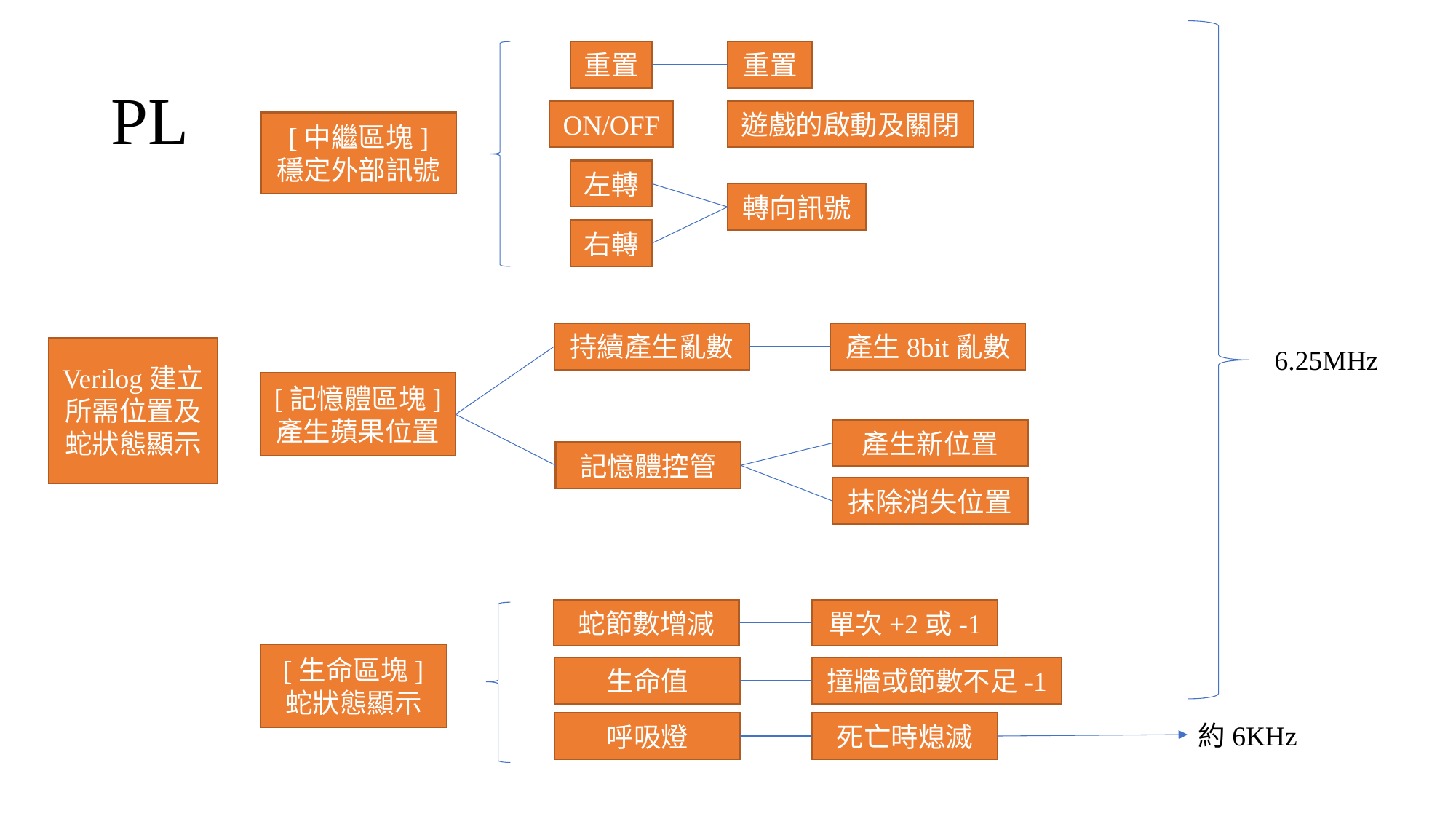

重置
重置
# PL
遊戲的啟動及關閉
ON/OFF
[中繼區塊]
穩定外部訊號
左轉
轉向訊號
右轉
產生8bit亂數
持續產生亂數
Verilog建立
所需位置及蛇狀態顯示
6.25MHz
[記憶體區塊]
產生蘋果位置
產生新位置
記憶體控管
抹除消失位置
單次+2或-1
蛇節數增減

[生命區塊]
蛇狀態顯示
撞牆或節數不足-1
生命值
呼吸燈
死亡時熄滅
約6KHz